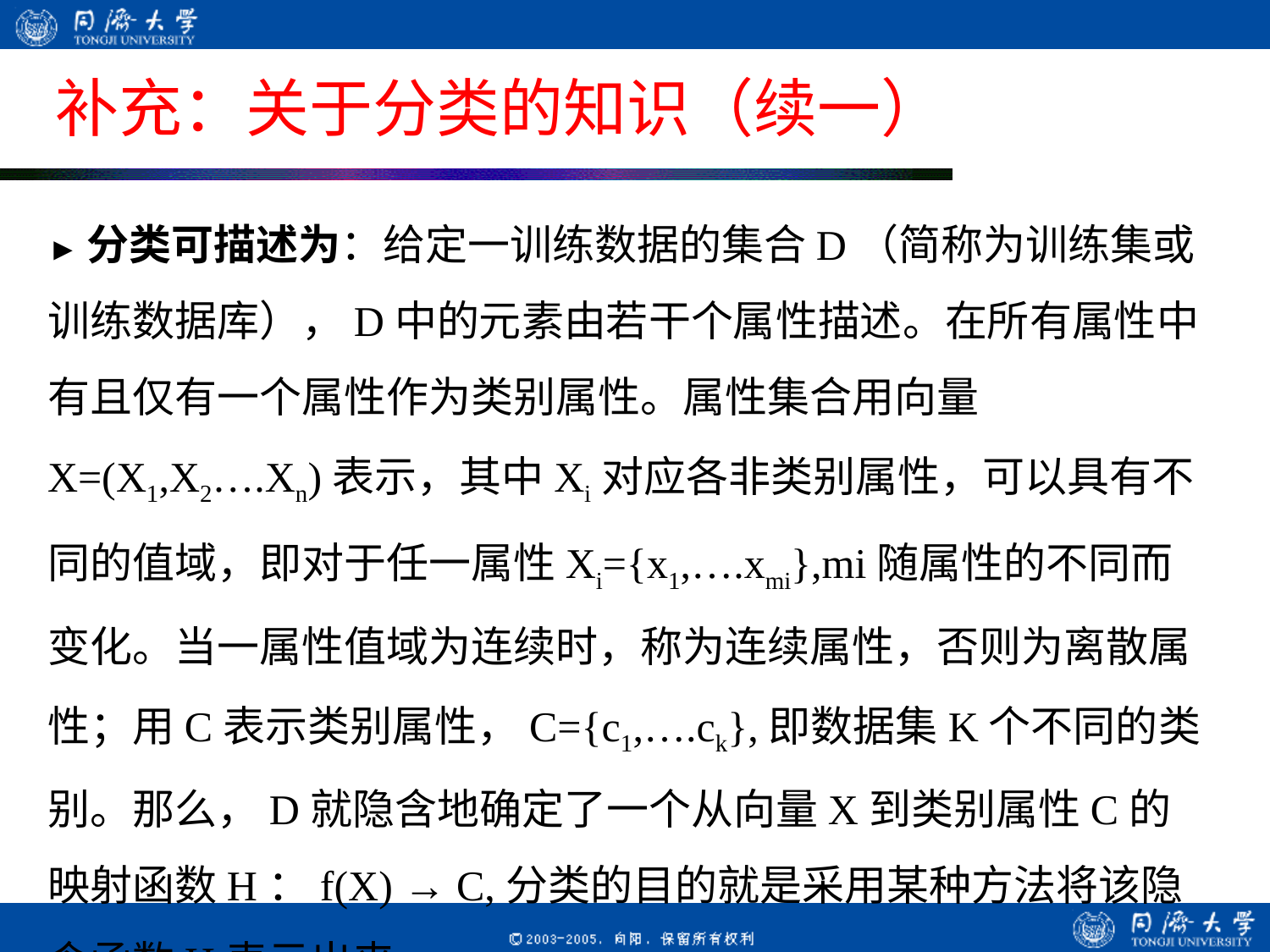

# 补充：关于分类的知识（续一）
►分类可描述为：给定一训练数据的集合D（简称为训练集或训练数据库），D中的元素由若干个属性描述。在所有属性中有且仅有一个属性作为类别属性。属性集合用向量X=(X1,X2….Xn)表示，其中Xi对应各非类别属性，可以具有不同的值域，即对于任一属性Xi={x1,….xmi},mi随属性的不同而变化。当一属性值域为连续时，称为连续属性，否则为离散属性；用C表示类别属性，C={c1,….ck},即数据集K个不同的类别。那么，D就隐含地确定了一个从向量X到类别属性C的映射函数H：f(X) → C,分类的目的就是采用某种方法将该隐含函数H表示出来。